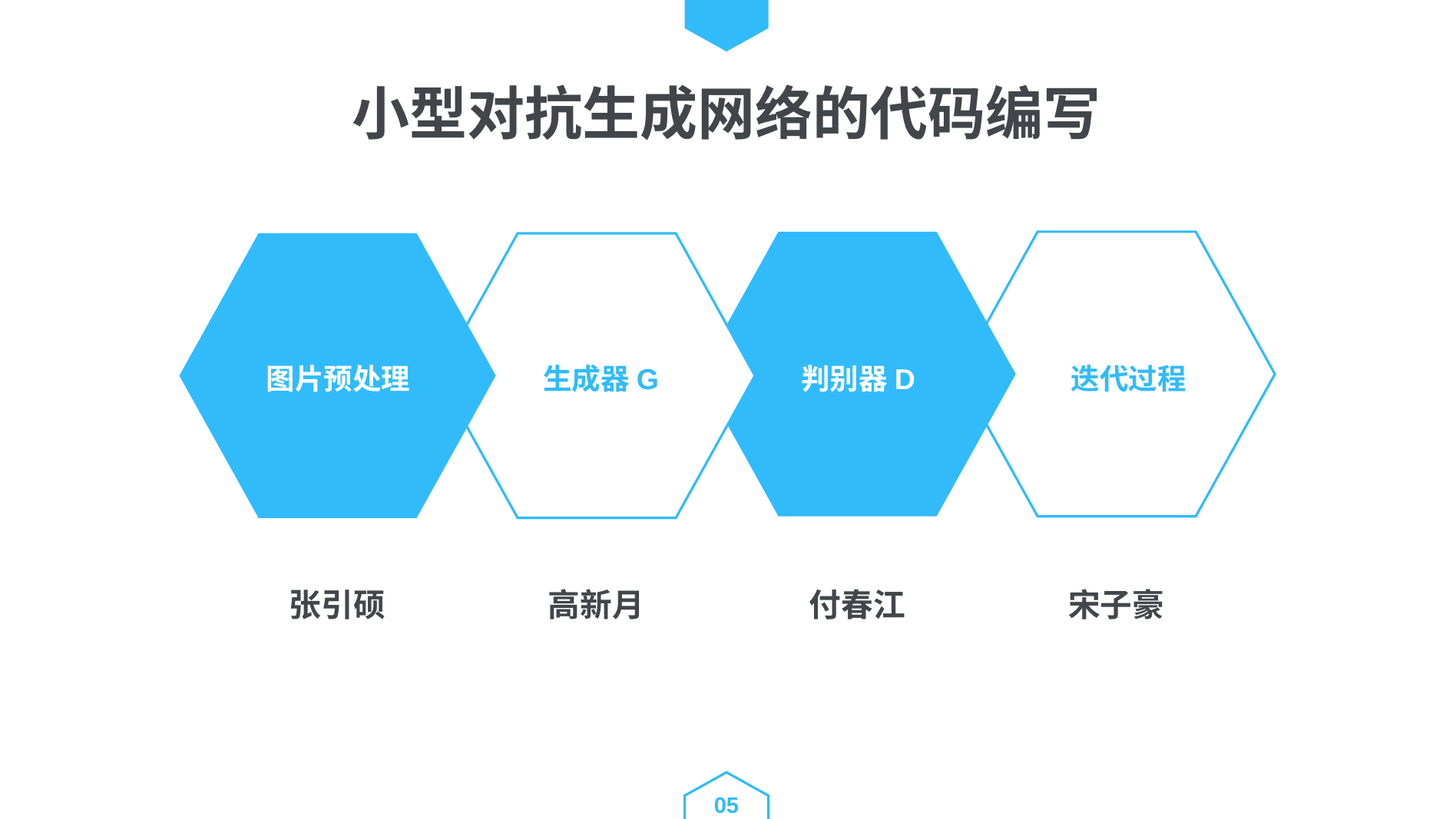

小型对抗生成网络的代码编写

图片预处理
生成器G
判别器D
迭代过程

风景图片数据的搜索和收集
黄瑞如
张引硕
高新月
付春江
宋子豪

05